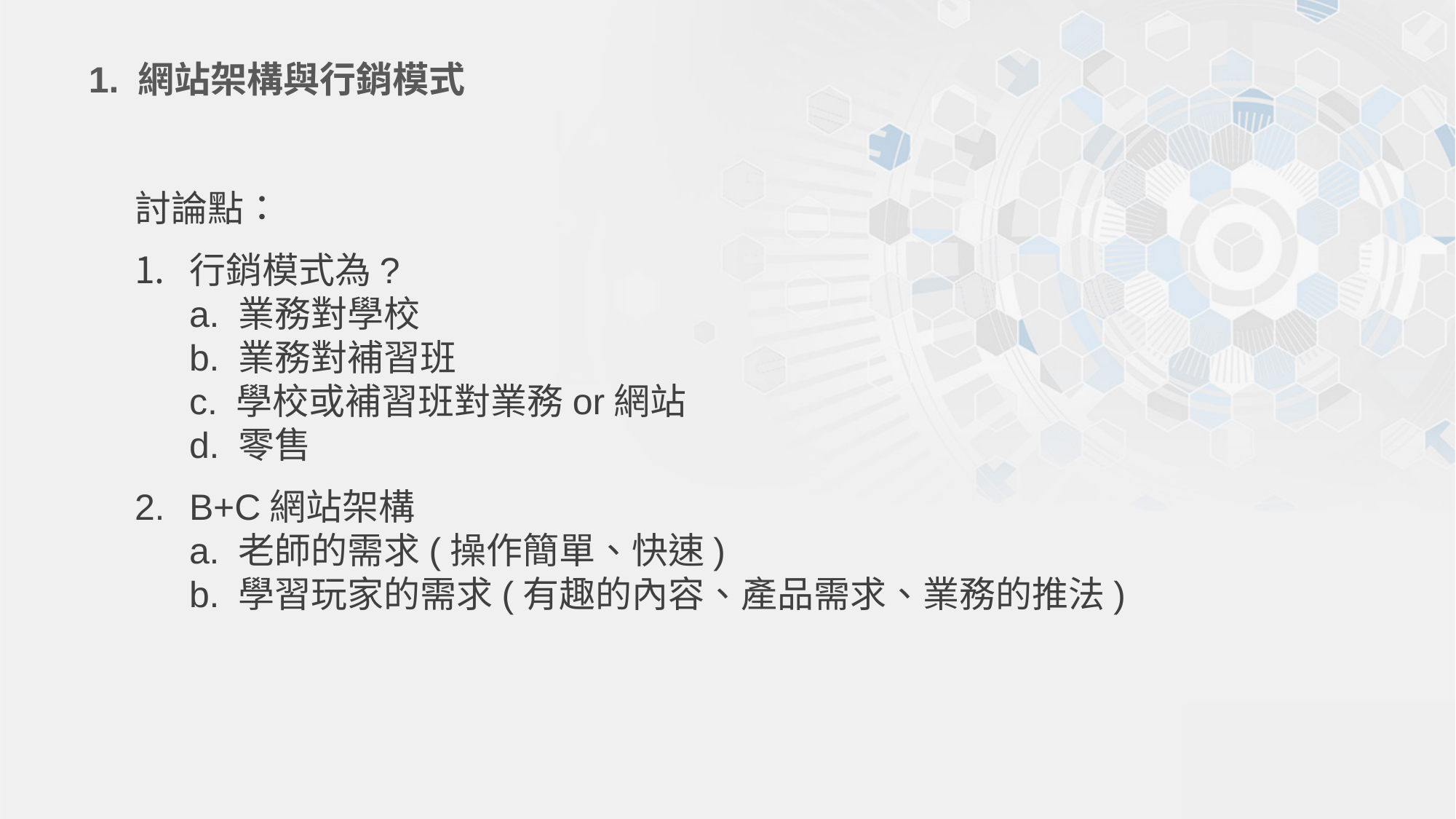

# 1. 網站架構與行銷模式
討論點：
行銷模式為?
a. 業務對學校
b. 業務對補習班
c. 學校或補習班對業務or網站
d. 零售
B+C網站架構
a. 老師的需求(操作簡單、快速)
b. 學習玩家的需求(有趣的內容、產品需求、業務的推法)